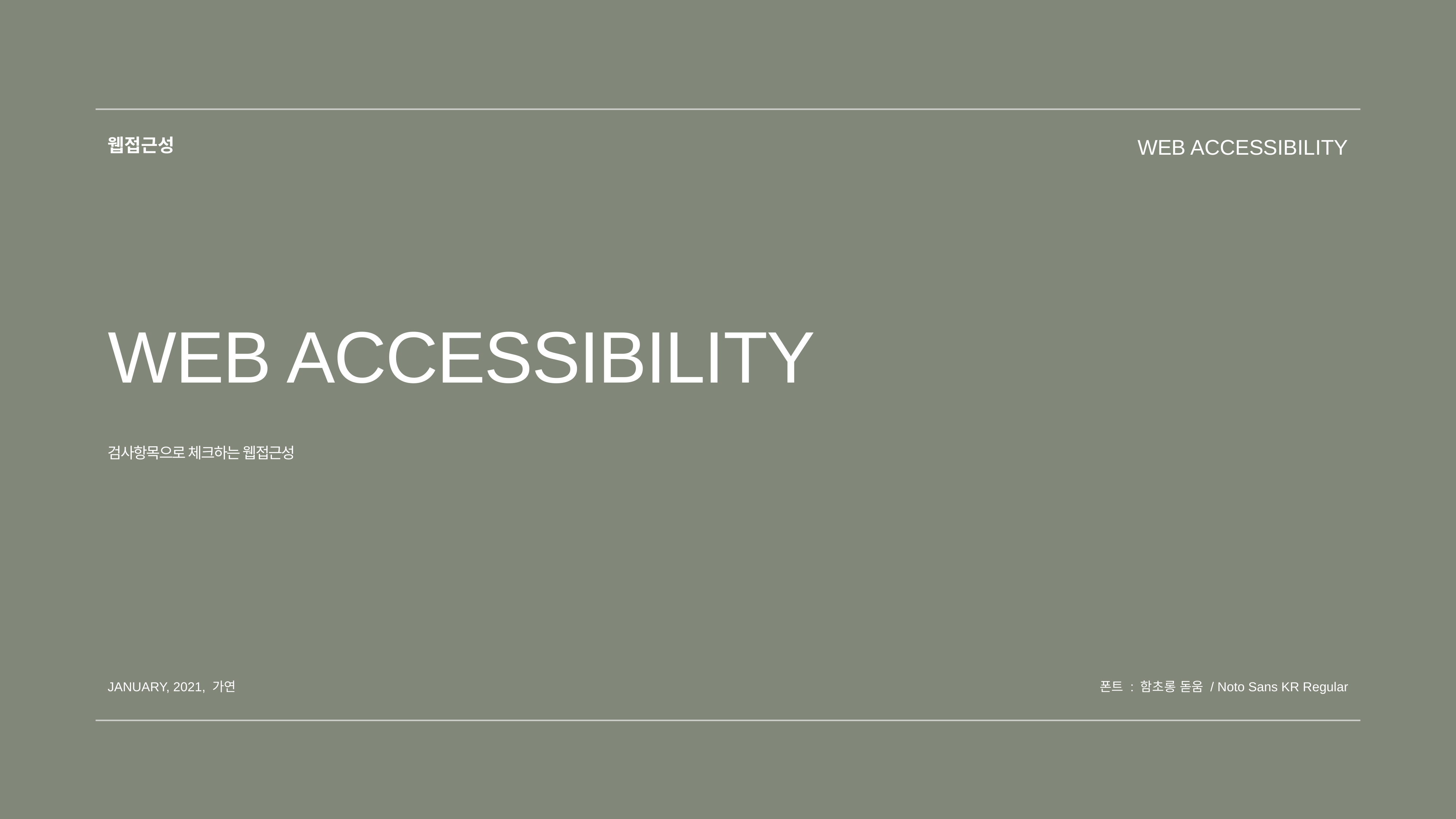

웹접근성
WEB ACCESSIBILITY
# WEB ACCESSIBILITY
검사항목으로 체크하는 웹접근성
JANUARY, 2021, 가연
폰트 : 함초롱 돋움 / Noto Sans KR Regular